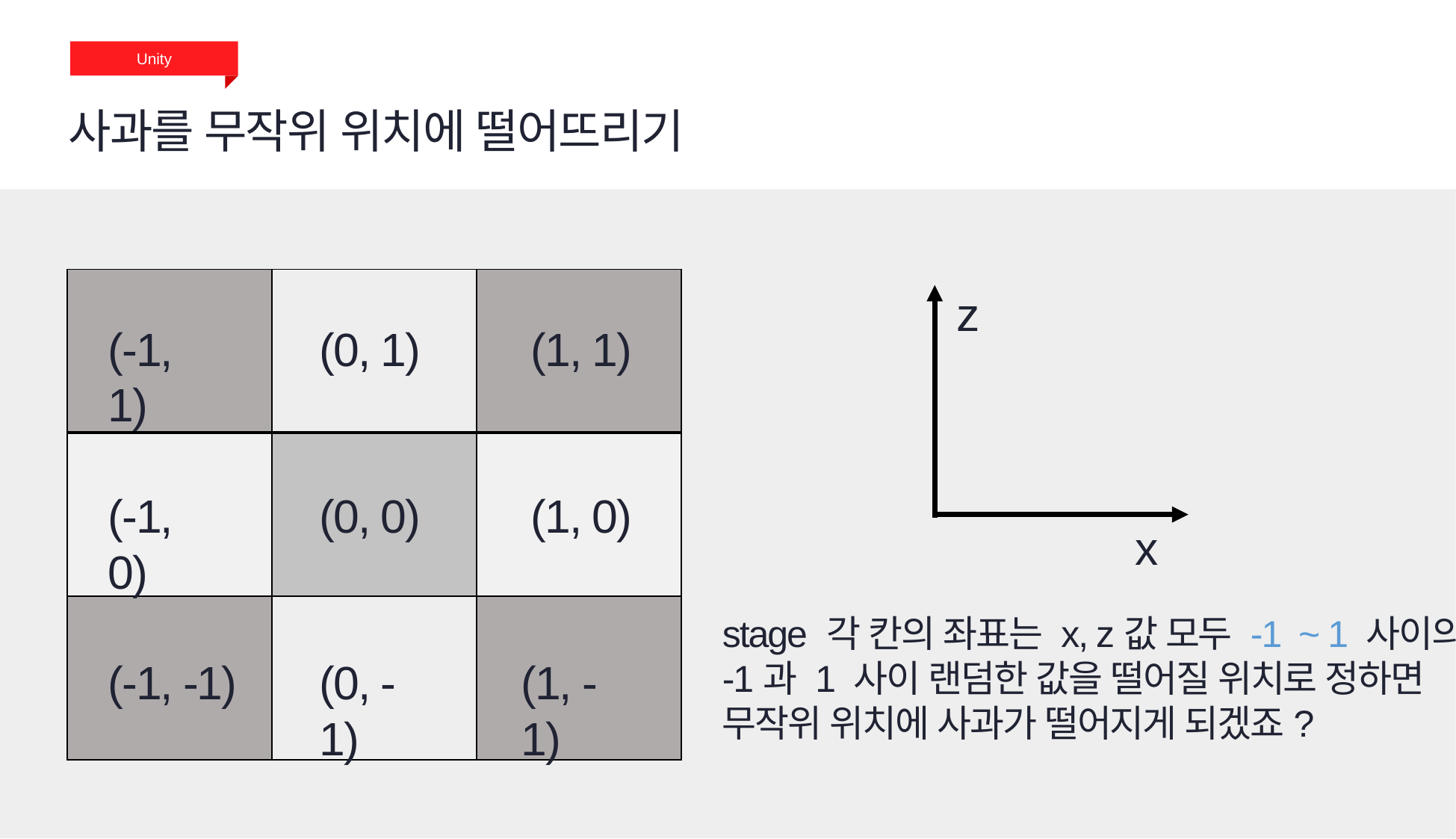

Unity

사과를 무작위 위치에 떨어뜨리기
|  |  |  |
| --- | --- | --- |
|  |  |  |
|  |  |  |
z
(-1, 1)
(0, 1)
(1, 1)
(-1, 0)
(0, 0)
(1, 0)
x
stage 각 칸의 좌표는 x, z값 모두 -1  ~ 1 사이의 값,
-1과 1 사이 랜덤한 값을 떨어질 위치로 정하면
무작위 위치에 사과가 떨어지게 되겠죠?
(-1, -1)
(0, -1)
(1, -1)